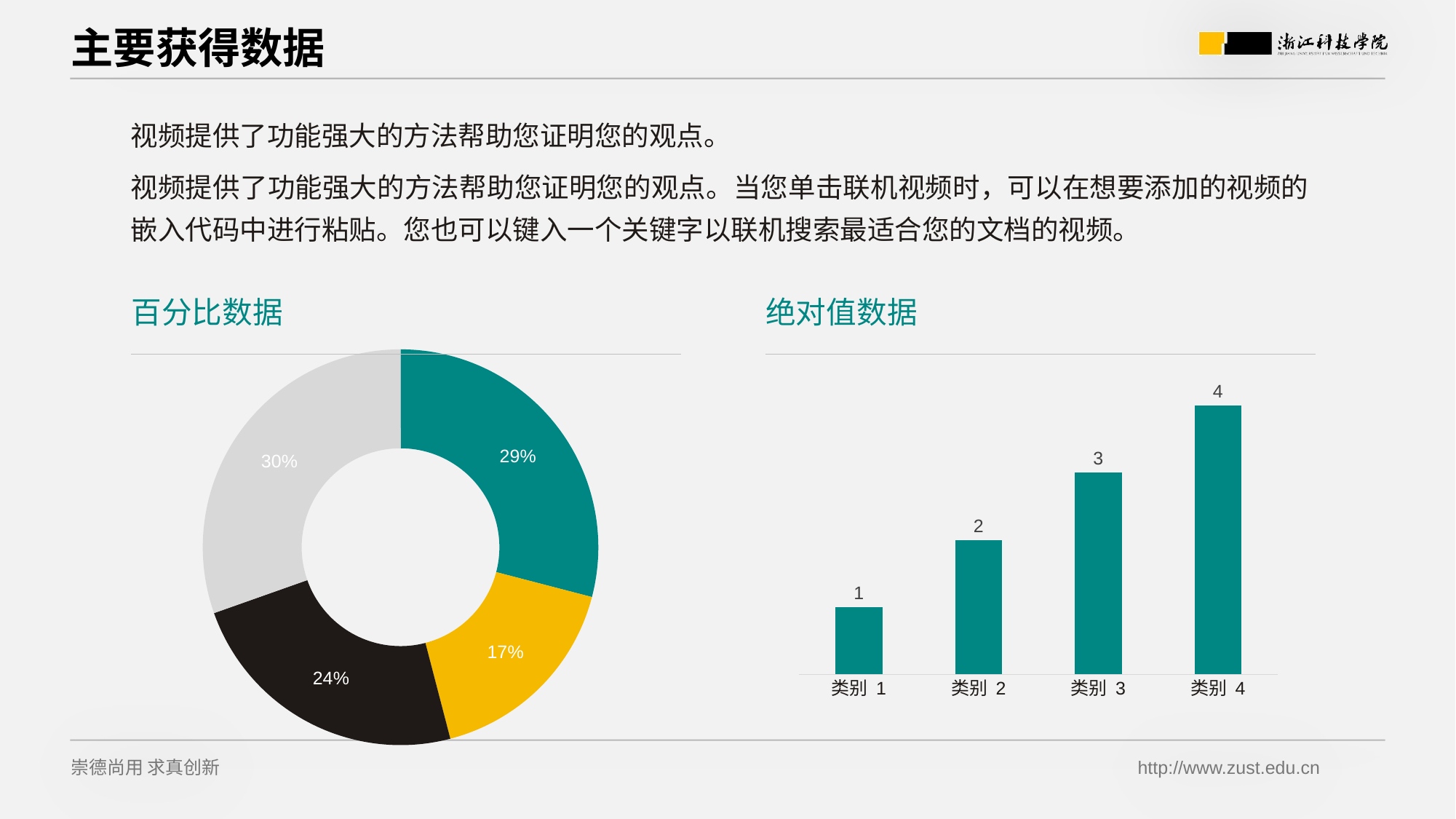

# 主要获得数据
视频提供了功能强大的方法帮助您证明您的观点。
视频提供了功能强大的方法帮助您证明您的观点。当您单击联机视频时，可以在想要添加的视频的嵌入代码中进行粘贴。您也可以键入一个关键字以联机搜索最适合您的文档的视频。
百分比数据
绝对值数据

### Chart

| Category | 系列 1 |
|---|---|
| 类别 1 | 4.3 |
| 类别 2 | 2.5 |
| 类别 3 | 3.5 |
| 类别 4 | 4.5 |

### Chart

| Category | 系列 1 |
|---|---|
| 类别 1 | 1.0 |
| 类别 2 | 2.0 |
| 类别 3 | 3.0 |
| 类别 4 | 4.0 |